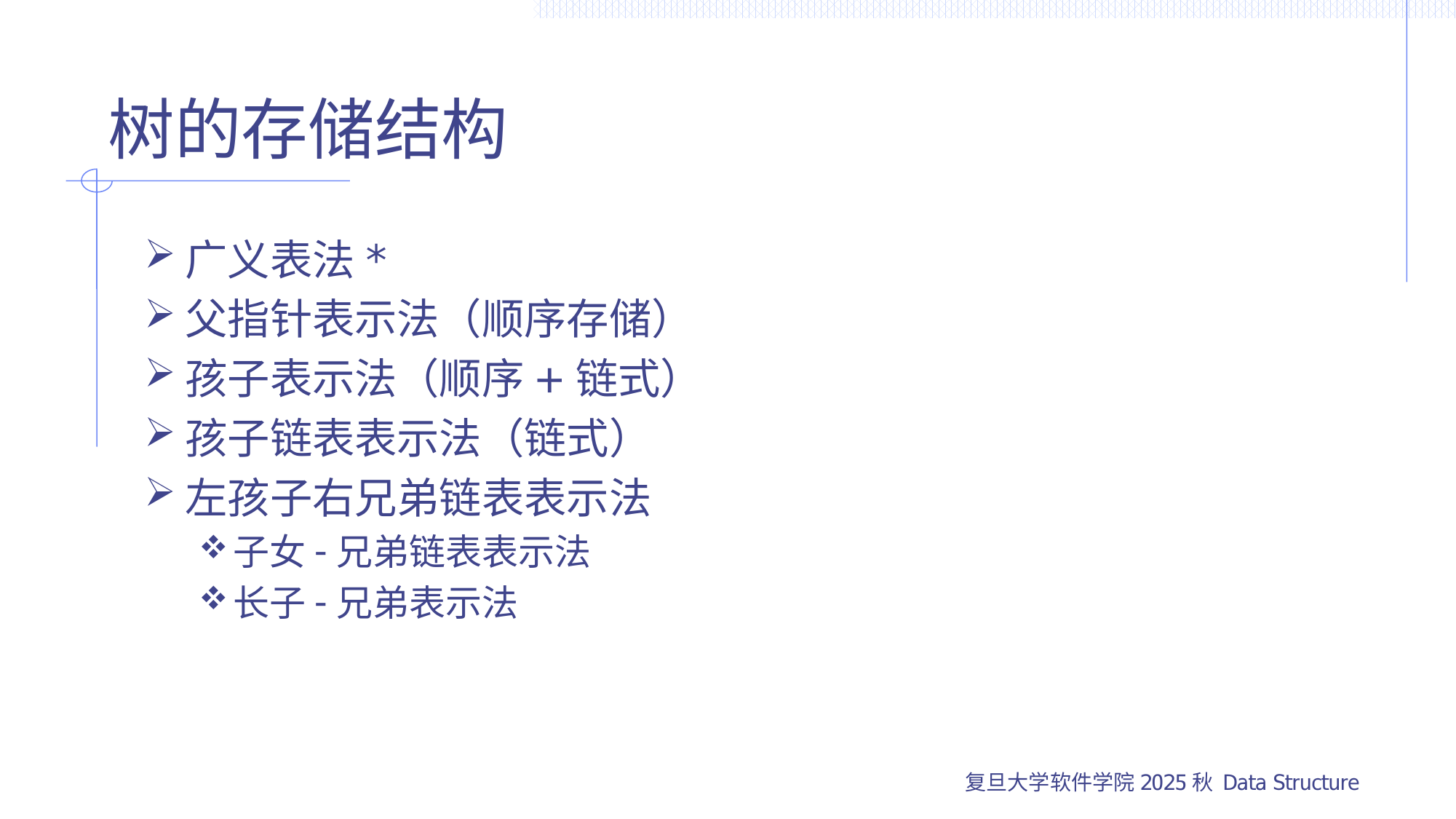

# 树的存储结构
广义表法*
父指针表示法（顺序存储）
孩子表示法（顺序+链式）
孩子链表表示法（链式）
左孩子右兄弟链表表示法
子女-兄弟链表表示法
长子-兄弟表示法